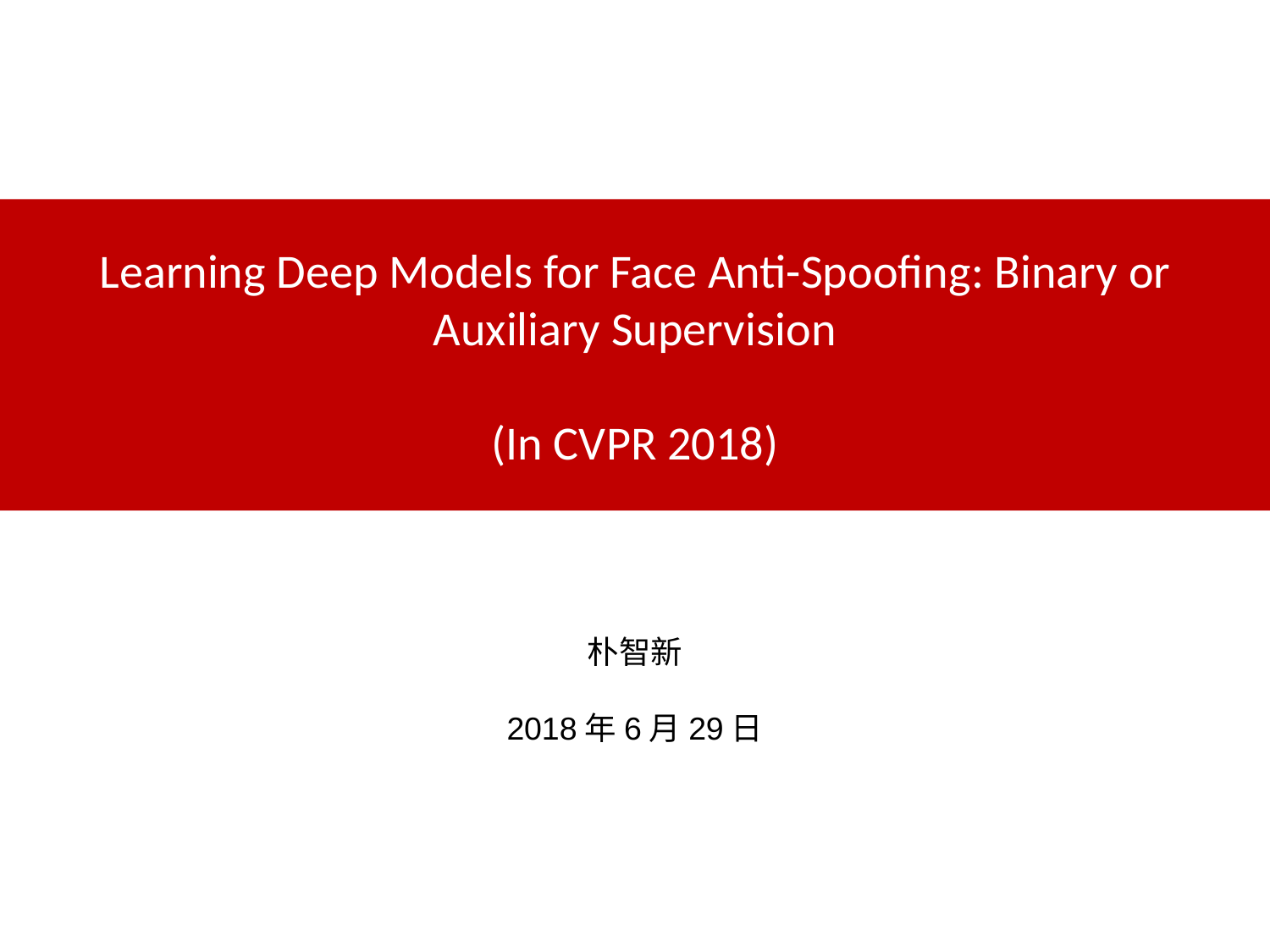

Learning Deep Models for Face Anti-Spooﬁng: Binary or Auxiliary Supervision

(In CVPR 2018)
朴智新

2018年6月29日